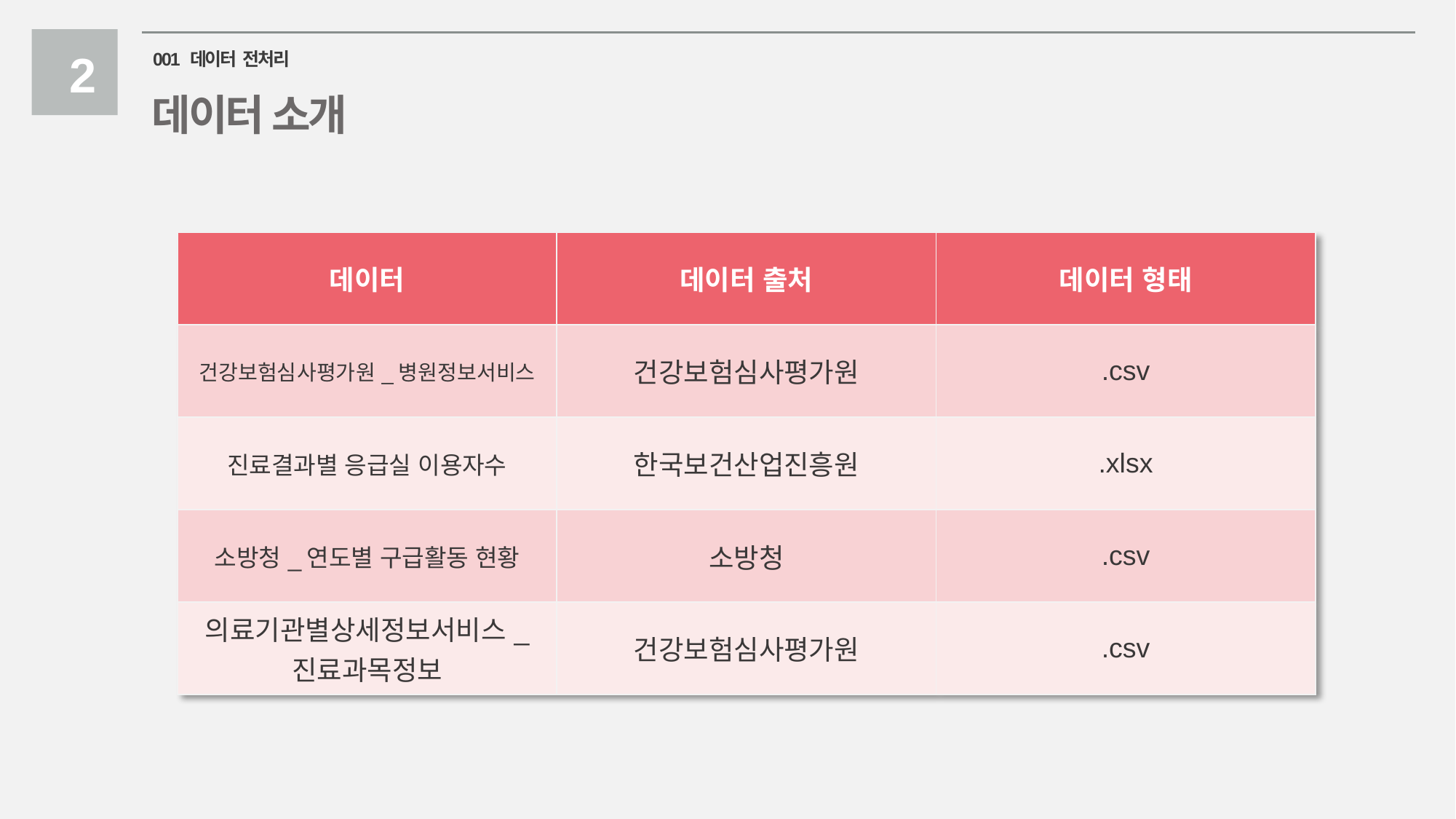

2
001 데이터  전처리
데이터 소개
| 데이터 | 데이터 출처 | 데이터 형태 |
| --- | --- | --- |
| 건강보험심사평가원\_병원정보서비스 | 건강보험심사평가원 | .csv |
| 진료결과별 응급실 이용자수 | 한국보건산업진흥원 | .xlsx |
| 소방청\_연도별 구급활동 현황 | 소방청 | .csv |
| 의료기관별상세정보서비스\_ 진료과목정보 | 건강보험심사평가원 | .csv |